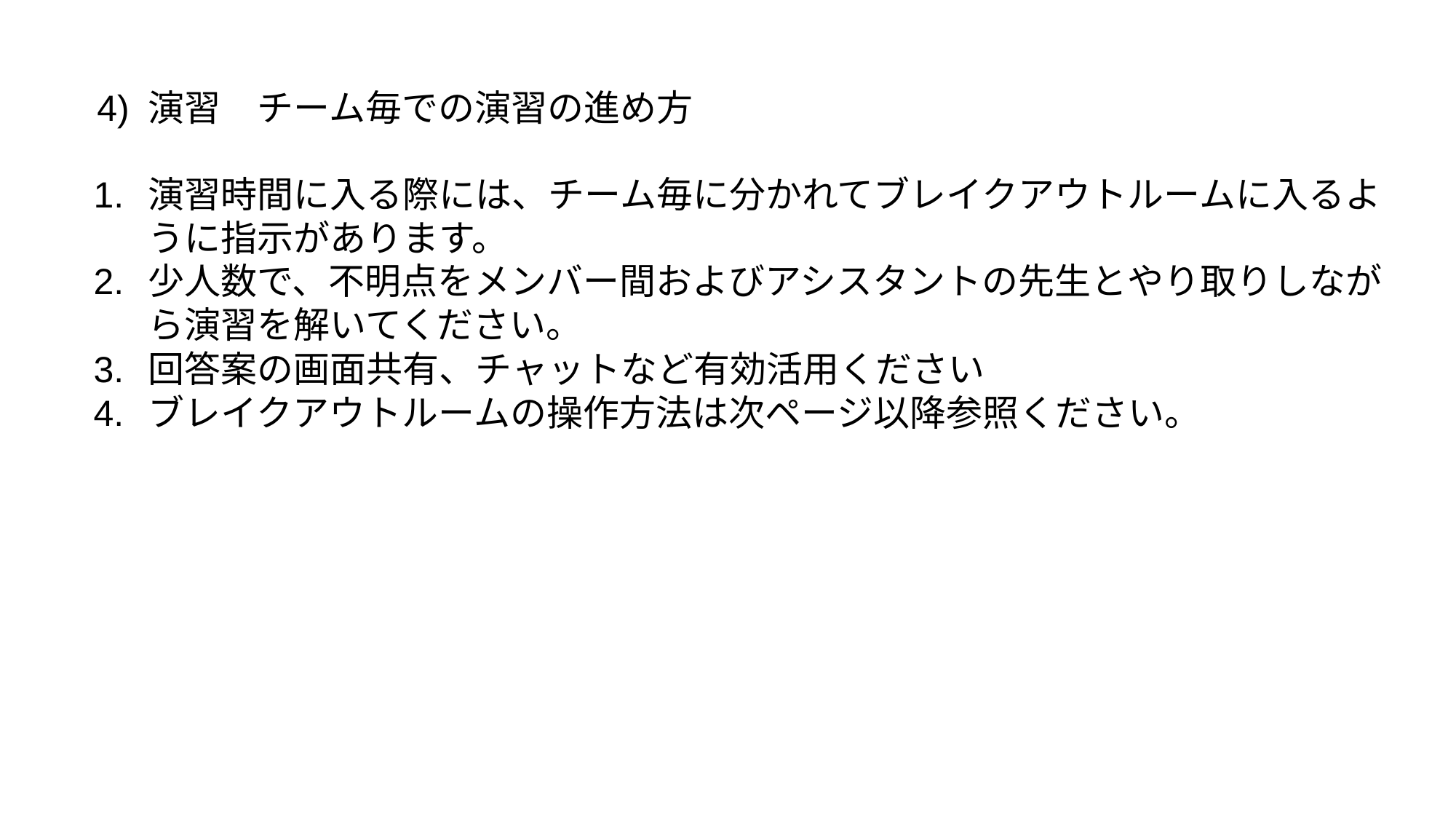

4) 演習　チーム毎での演習の進め方
演習時間に入る際には、チーム毎に分かれてブレイクアウトルームに入るように指示があります。
少人数で、不明点をメンバー間およびアシスタントの先生とやり取りしながら演習を解いてください。
回答案の画面共有、チャットなど有効活用ください
ブレイクアウトルームの操作方法は次ページ以降参照ください。